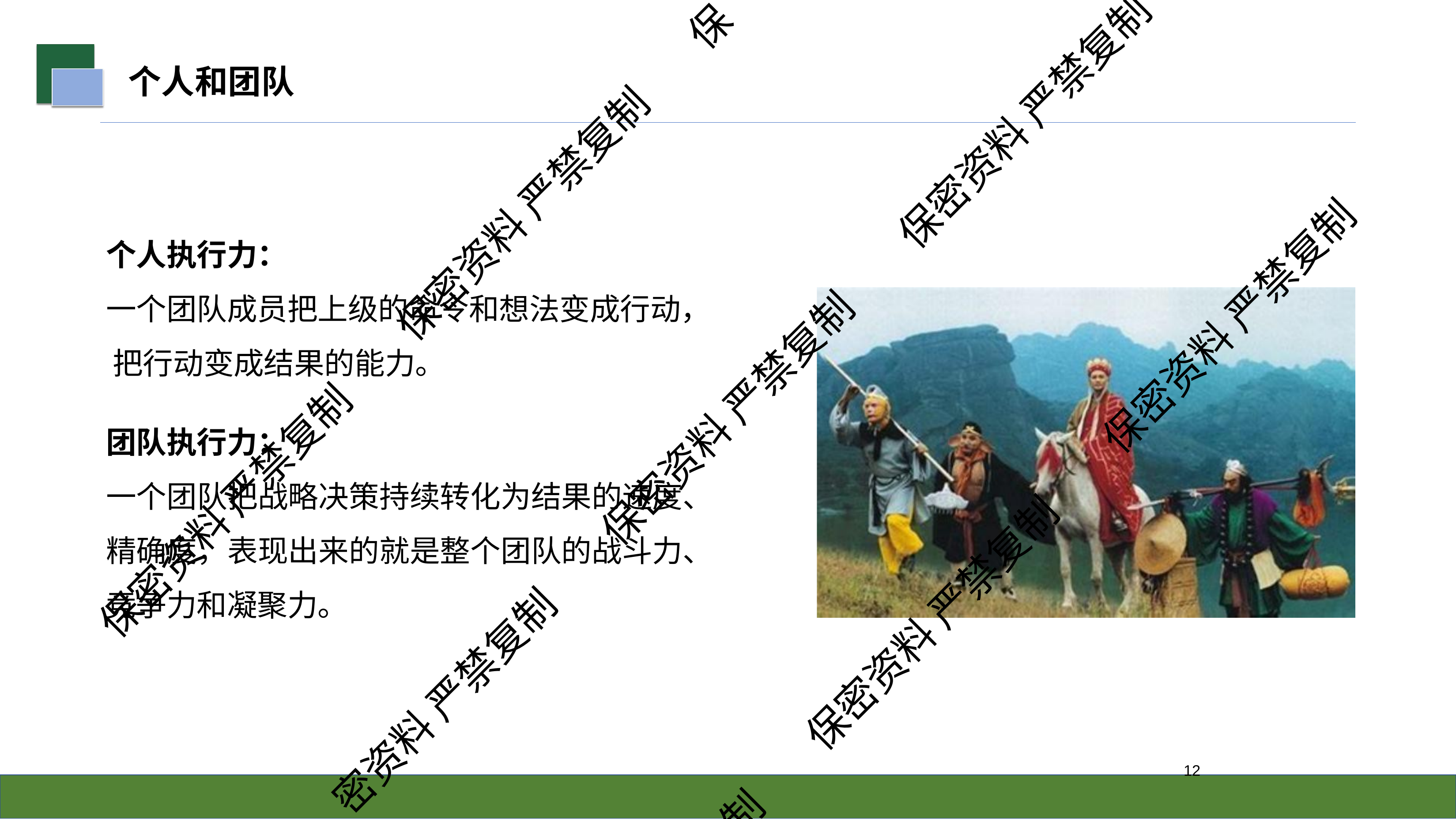

保
# 个人和团队
保密资料 严禁复制
保密资料 严禁复制
个人执行力：
一个团队成员把上级的命令和想法变成行动，  把行动变成结果的能力。

团队执行力：
一个团队把战略决策持续转化为结果的速度、 精确度，表现出来的就是整个团队的战斗力、 竞争力和凝聚力。

保密资料 严禁复制
保密资料 严禁复制
保密资料 严禁复制
保密资料 严禁复制
密资料 严禁复制
12
制